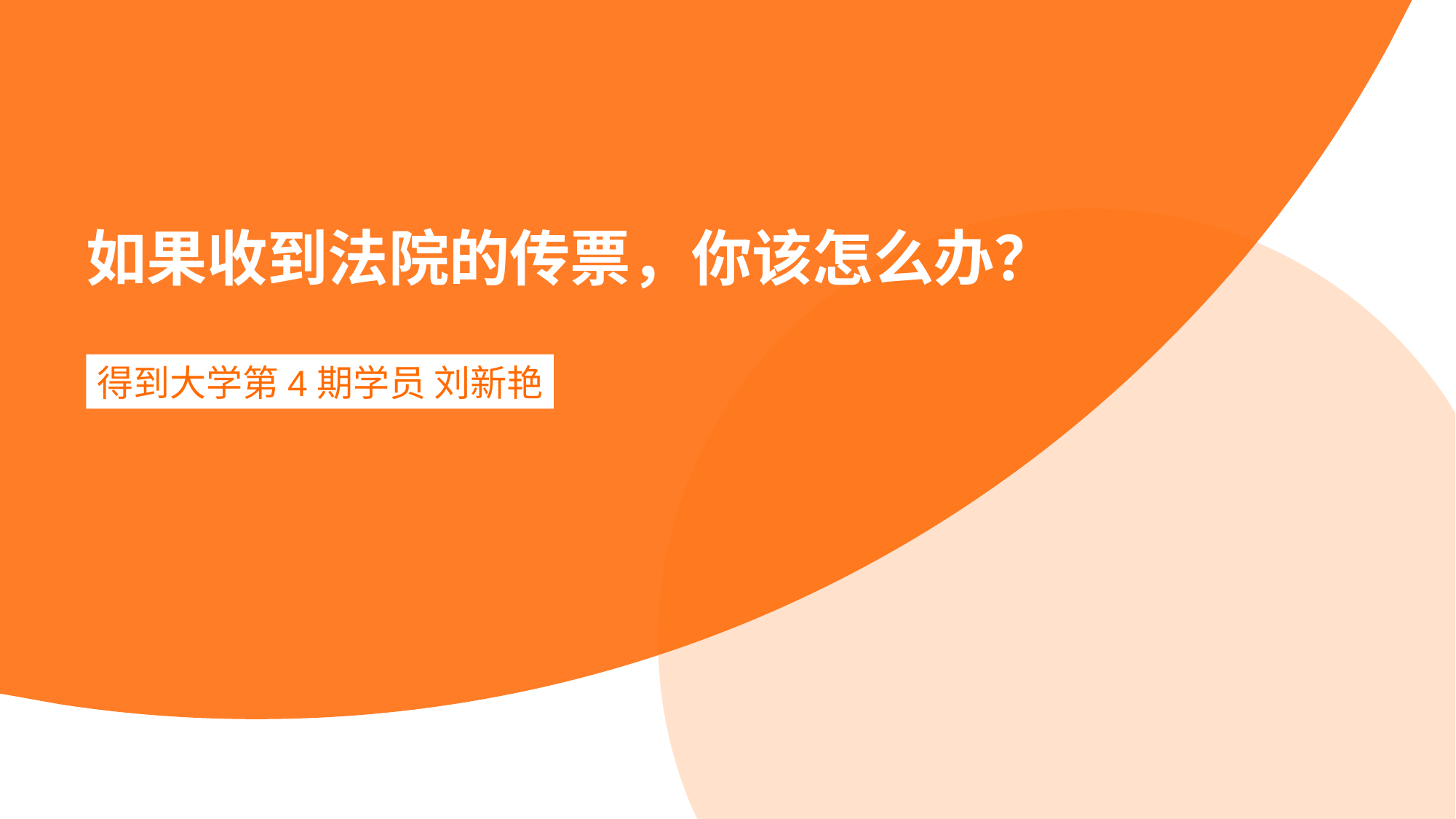

字体采用黑体（在MAC和Window电脑均会识别），主标题文字大小建议为50px，次标题为24px

如果收到法院的传票，你该怎么办？
得到大学第4期学员 刘新艳